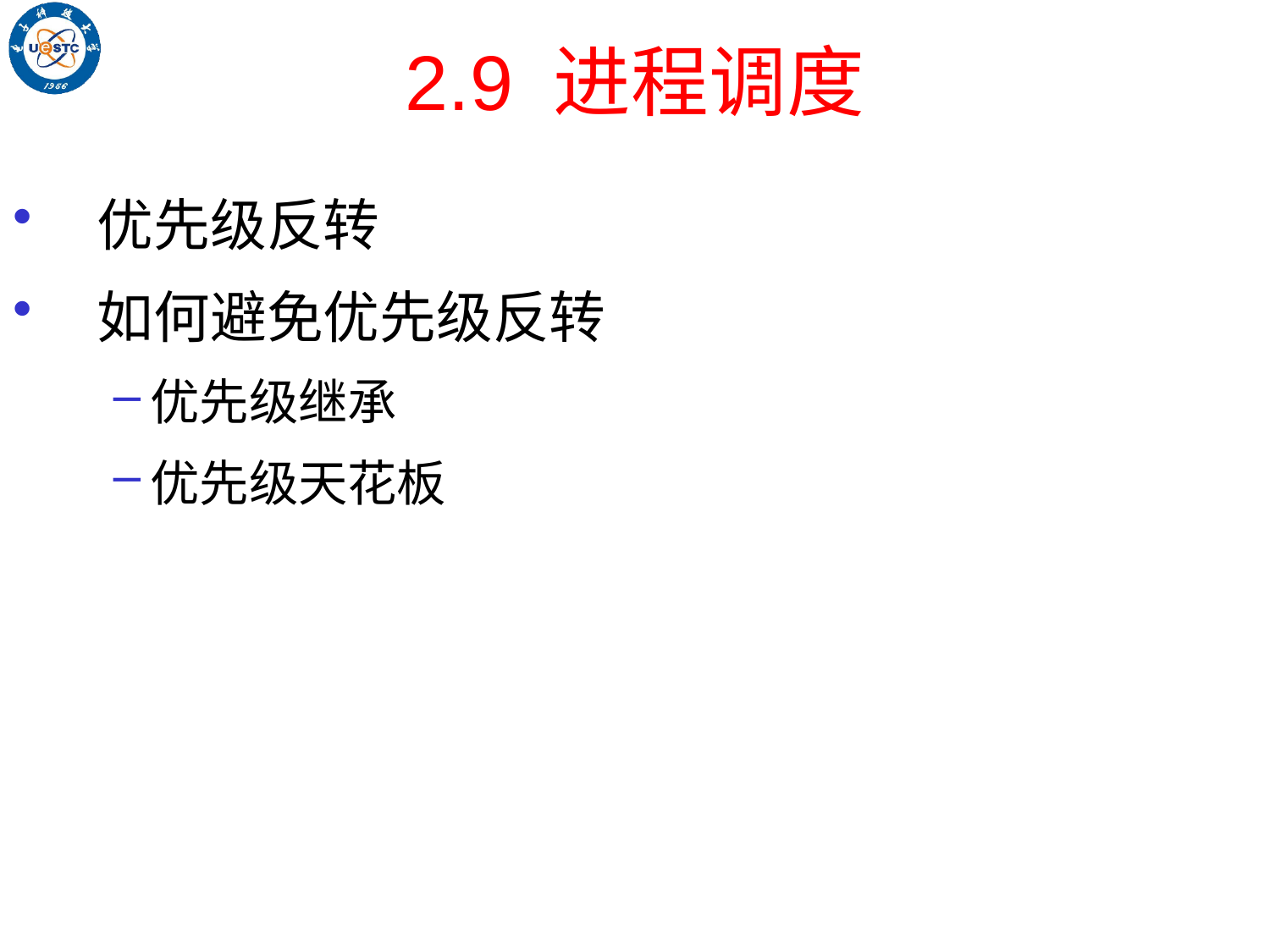

# 2.9 进程调度
优先级反转
如何避免优先级反转
优先级继承
优先级天花板